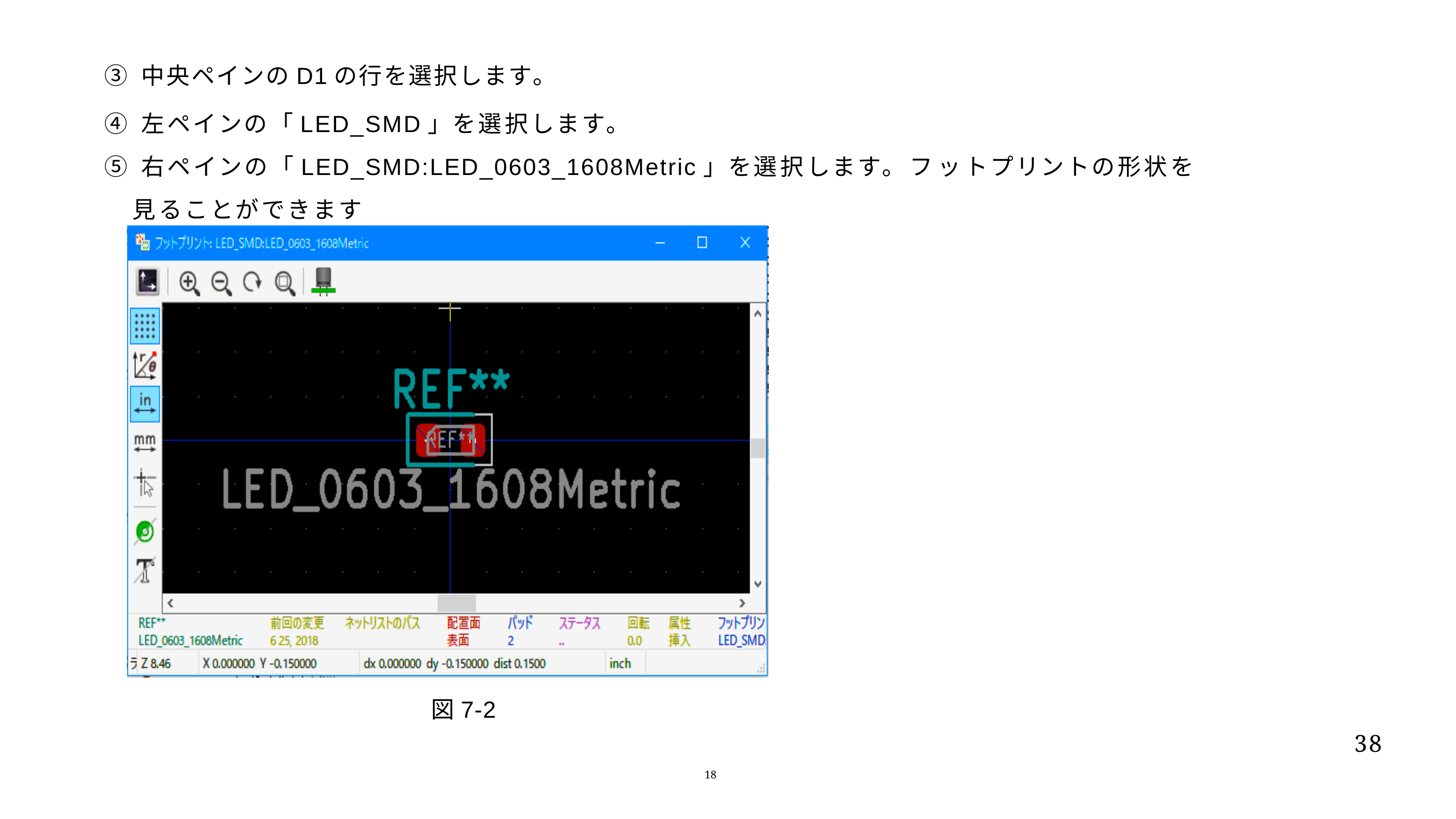

③ 中央ペインのD1の行を選択します。
④ 左ペインの「LED_SMD」を選択します。
⑤ 右ペインの「LED_SMD:LED_0603_1608Metric」を選択します。フットプリントの形状を
   見ることができます

図7-2
38
18